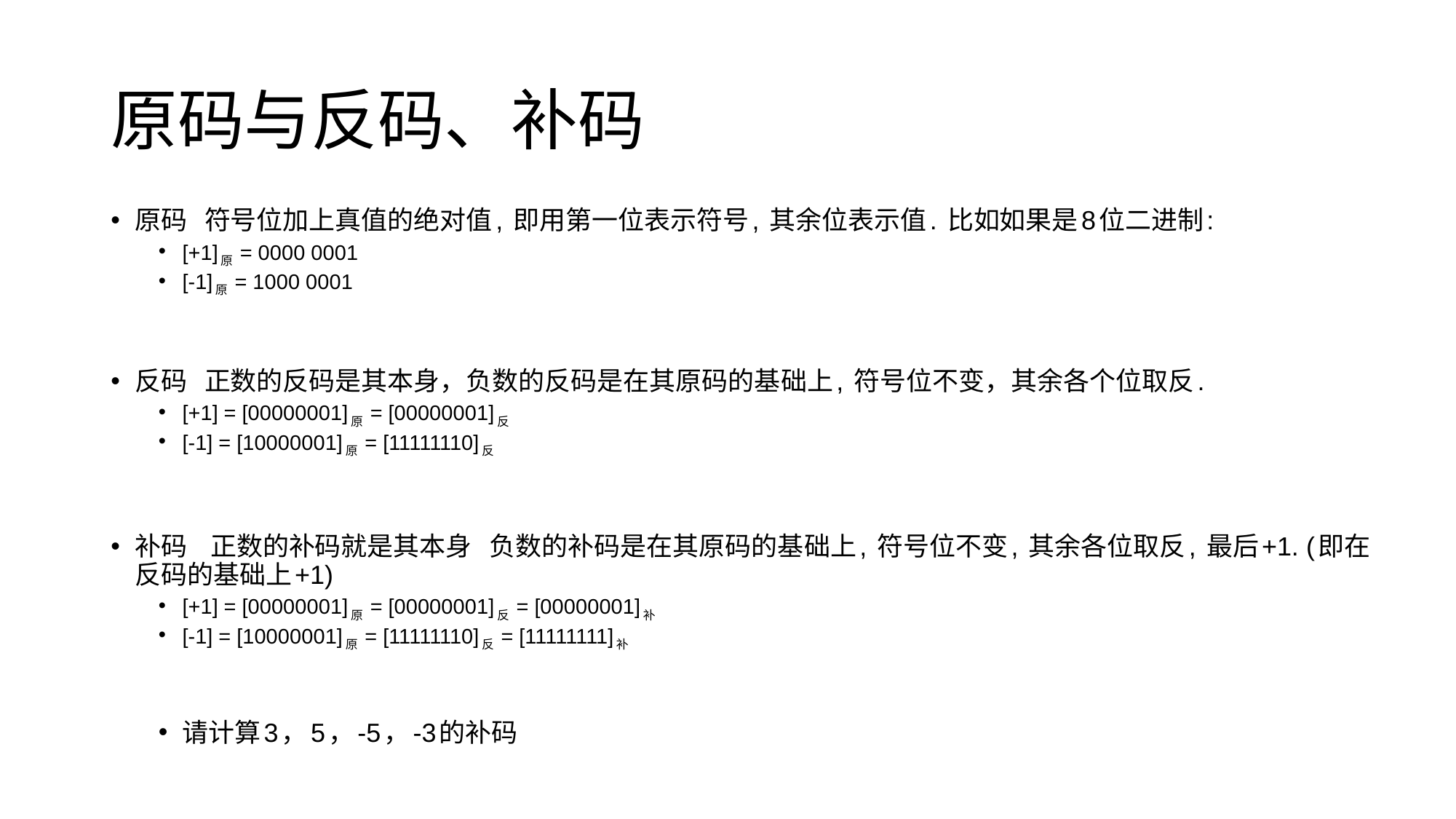

# 原码与反码、补码
原码   符号位加上真值的绝对值, 即用第一位表示符号, 其余位表示值. 比如如果是8位二进制:
[+1]原 = 0000 0001
[-1]原 = 1000 0001

反码   正数的反码是其本身，负数的反码是在其原码的基础上, 符号位不变，其余各个位取反.
[+1] = [00000001]原 = [00000001]反
[-1] = [10000001]原 = [11111110]反

补码    正数的补码就是其本身   负数的补码是在其原码的基础上, 符号位不变, 其余各位取反, 最后+1. (即在反码的基础上+1)
[+1] = [00000001]原 = [00000001]反 = [00000001]补
[-1] = [10000001]原 = [11111110]反 = [11111111]补

请计算3，5，-5，-3的补码